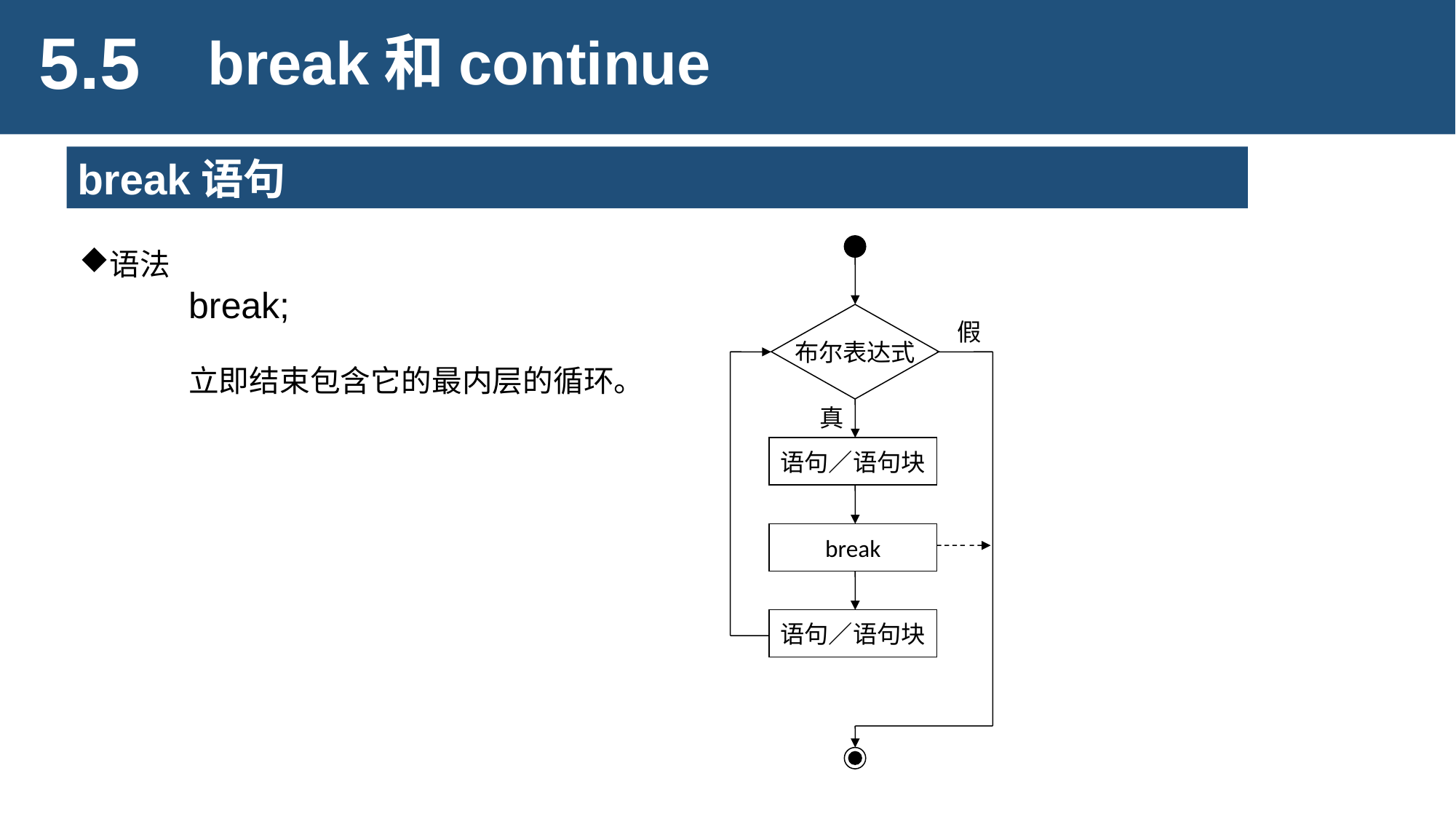

5.5
break和continue

break语句

语法
	break;

	立即结束包含它的最内层的循环。

布尔表达式
假

真

语句／语句块

break

语句／语句块